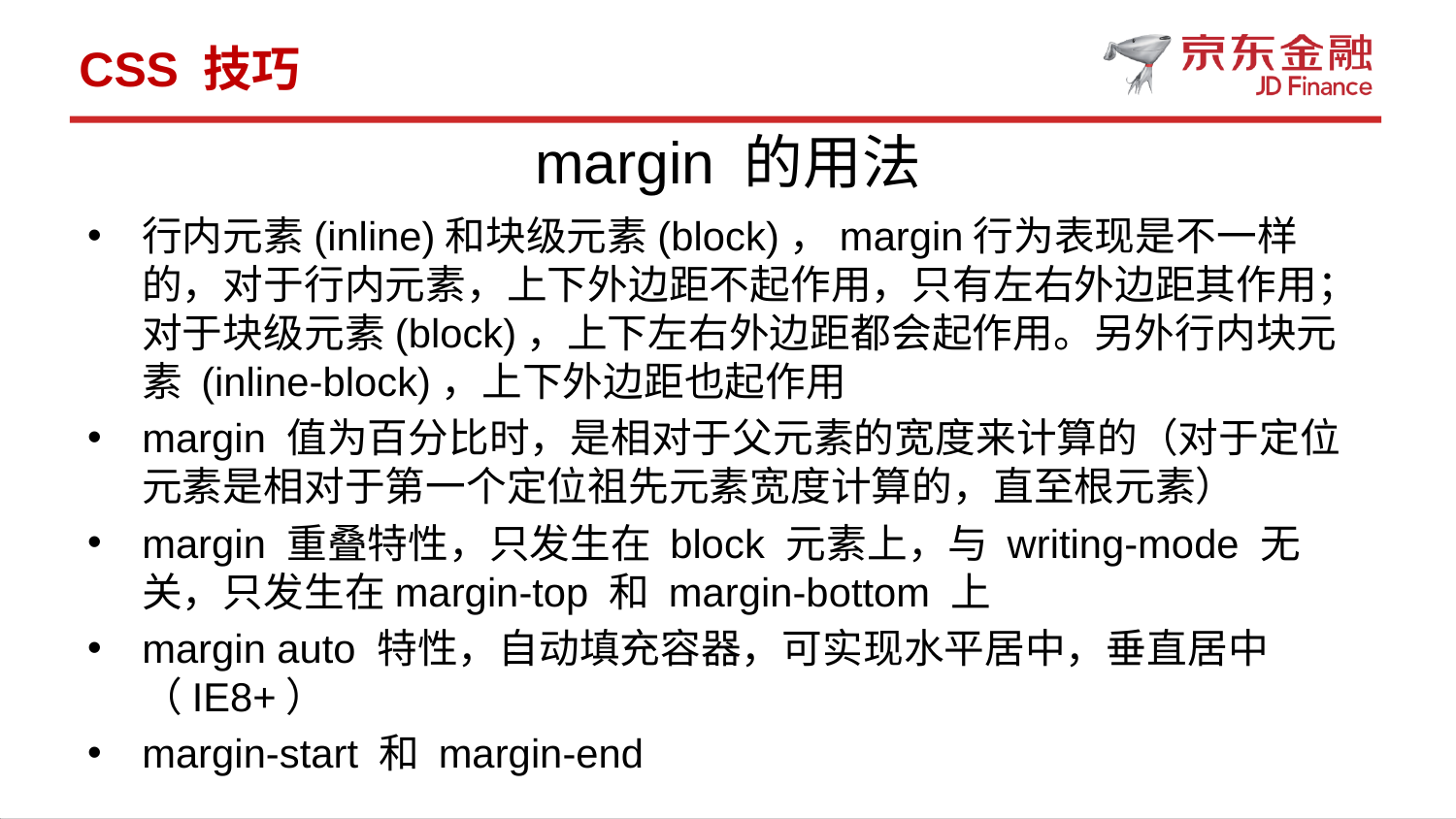

CSS 技巧
# margin 的用法
行内元素(inline)和块级元素(block)，margin行为表现是不一样的，对于行内元素，上下外边距不起作用，只有左右外边距其作用；对于块级元素(block)，上下左右外边距都会起作用。另外行内块元素 (inline-block)，上下外边距也起作用
margin 值为百分比时，是相对于父元素的宽度来计算的（对于定位元素是相对于第一个定位祖先元素宽度计算的，直至根元素）
margin 重叠特性，只发生在 block 元素上，与 writing-mode 无关，只发生在margin-top 和 margin-bottom 上
margin auto 特性，自动填充容器，可实现水平居中，垂直居中（IE8+）
margin-start 和 margin-end